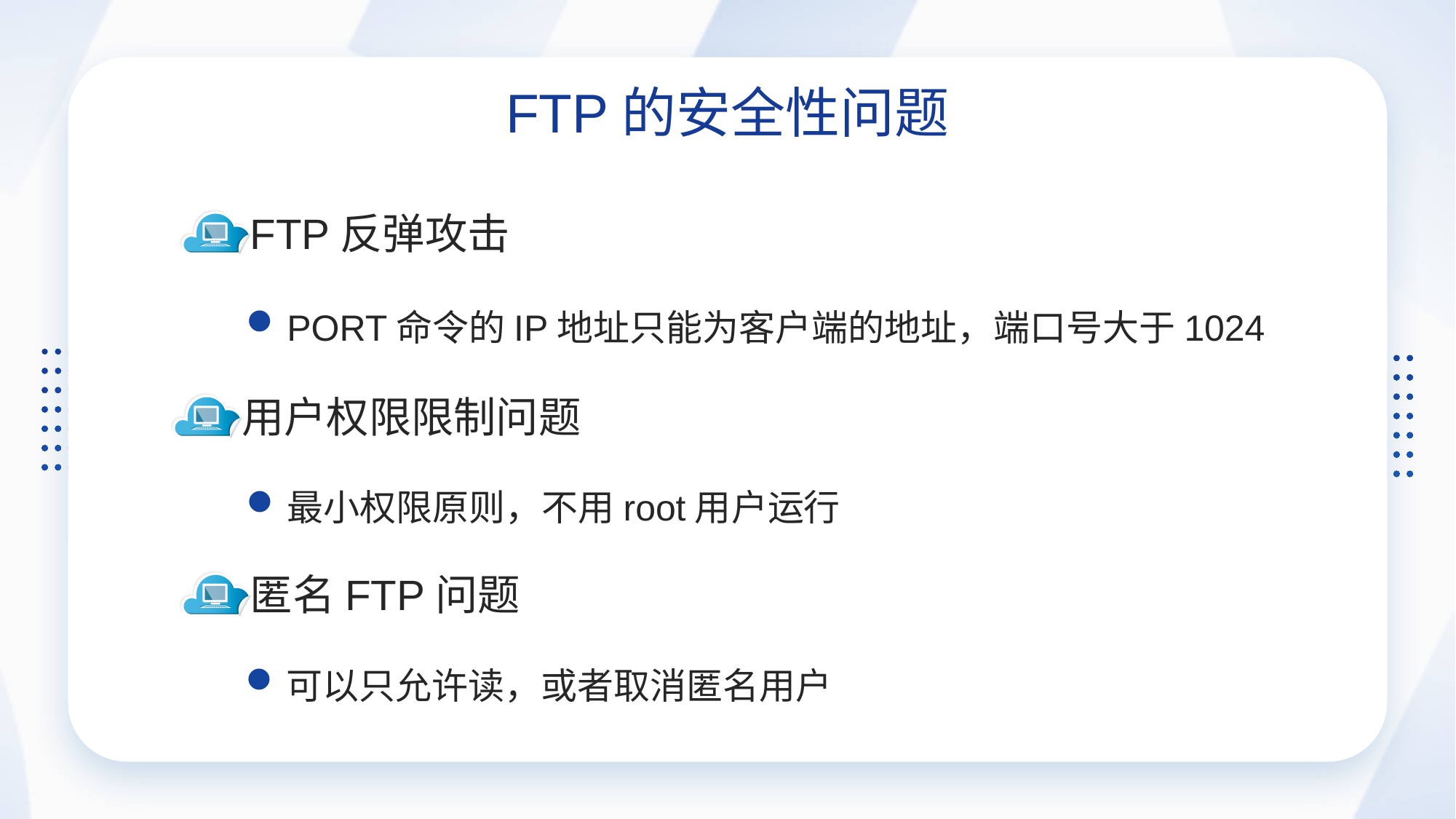

FTP的安全性问题
FTP反弹攻击
PORT命令的IP地址只能为客户端的地址，端口号大于1024
用户权限限制问题
最小权限原则，不用root用户运行
匿名FTP问题
可以只允许读，或者取消匿名用户